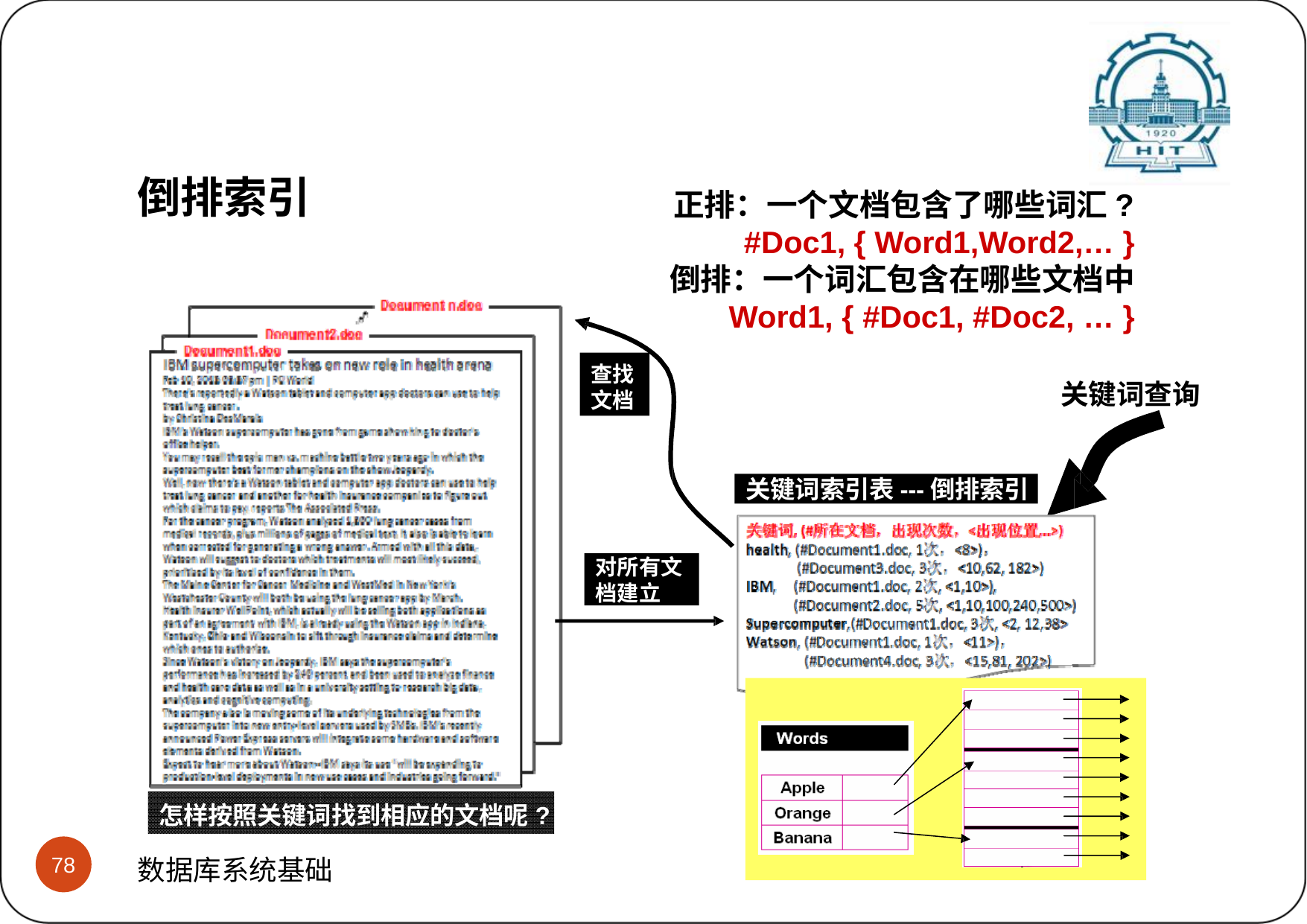

# 其他类型的索引
(2)倒排索引
倒排索引
正排：一个文档包含了哪些词汇?
#Doc1, { Word1,Word2,… } 倒排：一个词汇包含在哪些文档中 Word1, { #Doc1, #Doc2, … }

查找 文档
关键词查询

关键词索引表---倒排索引

对所有文 档建立

怎样按照关键词找到相应的文档呢?